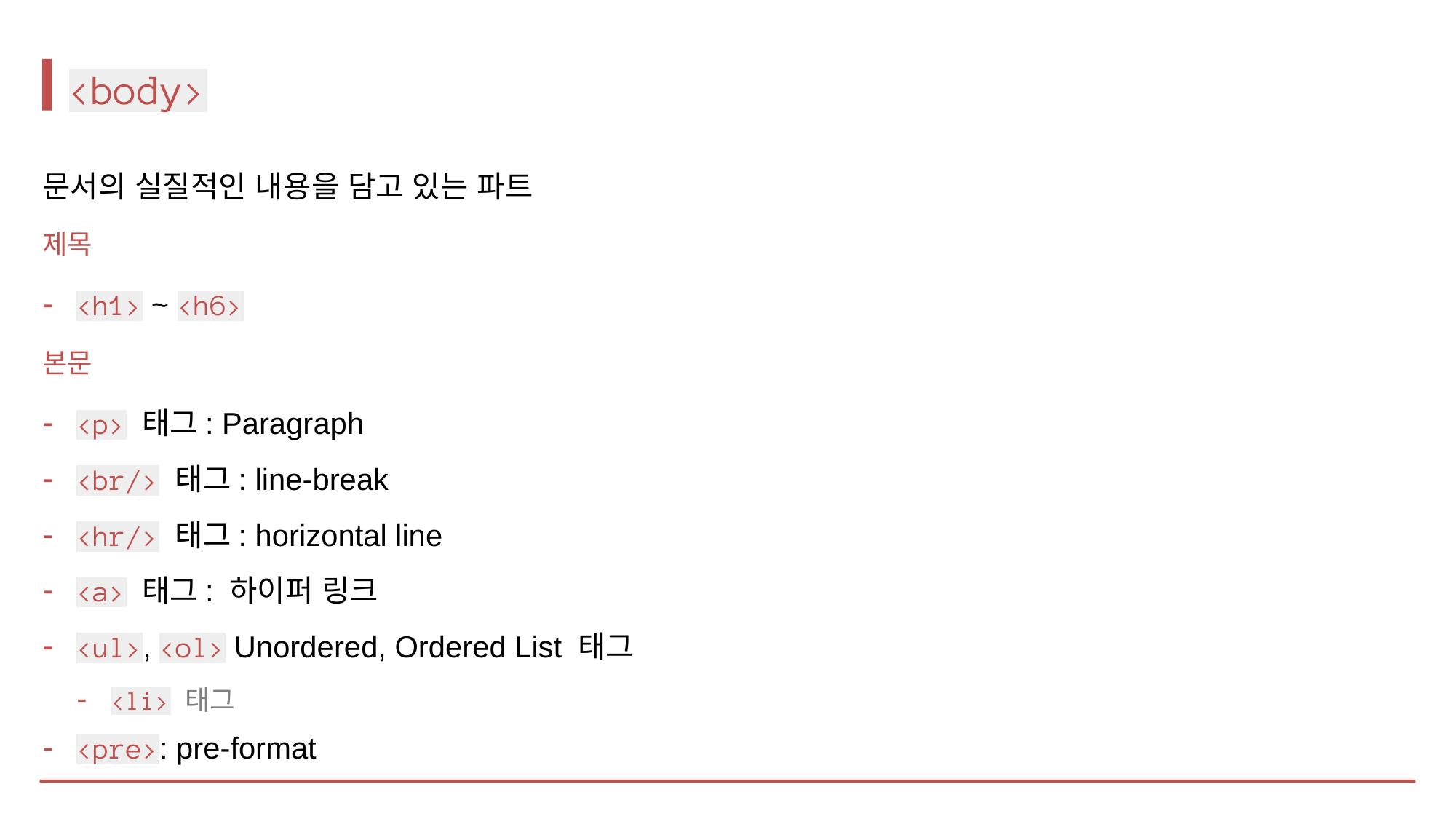

# <body>
문서의 실질적인 내용을 담고 있는 파트
제목
<h1> ~ <h6>
본문
<p> 태그: Paragraph
<br/> 태그: line-break
<hr/> 태그: horizontal line
<a> 태그: 하이퍼 링크
<ul>, <ol> Unordered, Ordered List 태그
<li> 태그
<pre>: pre-format